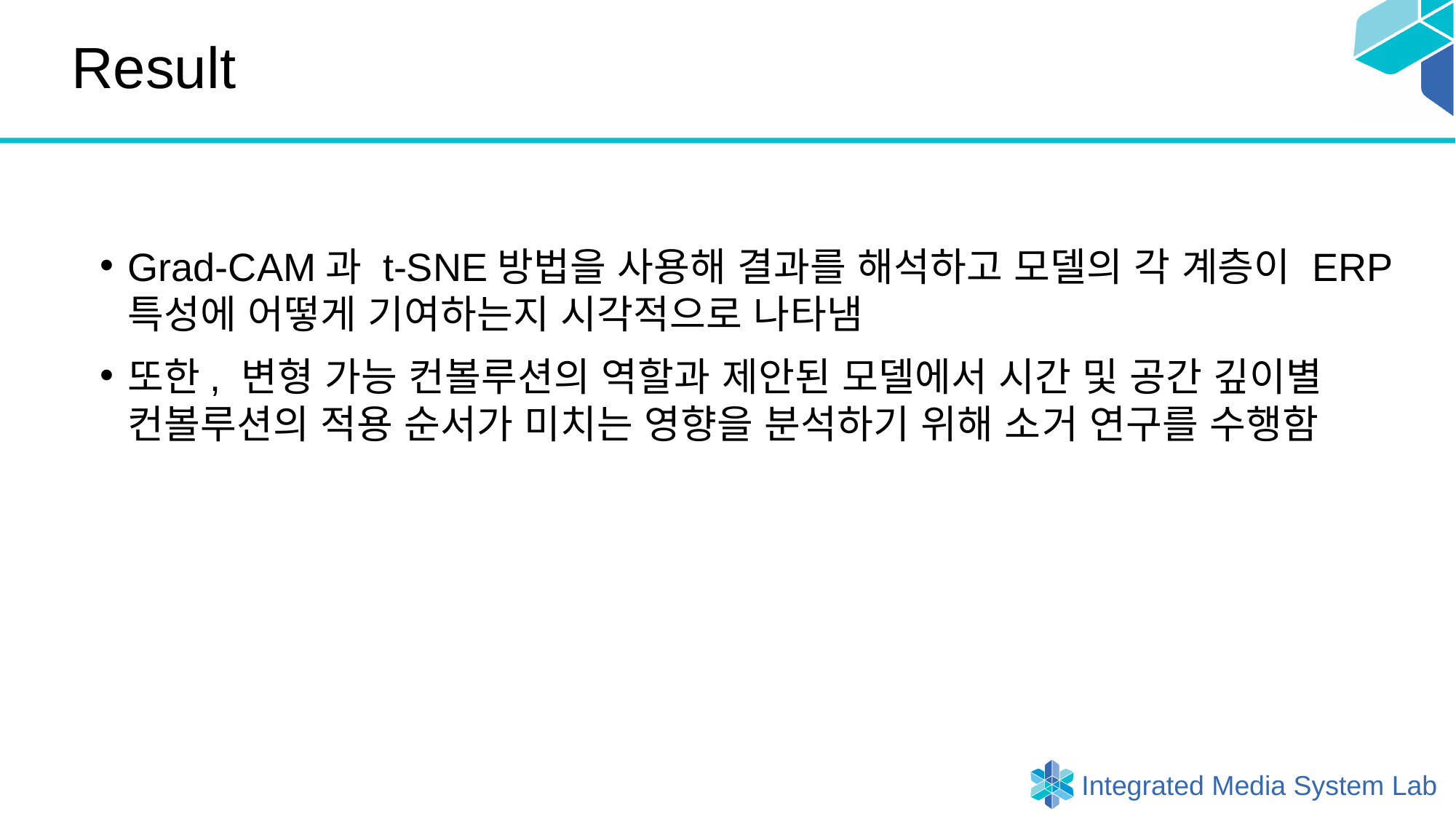

# Result
Grad-CAM과 t-SNE방법을 사용해 결과를 해석하고 모델의 각 계층이 ERP 특성에 어떻게 기여하는지 시각적으로 나타냄
또한, 변형 가능 컨볼루션의 역할과 제안된 모델에서 시간 및 공간 깊이별 컨볼루션의 적용 순서가 미치는 영향을 분석하기 위해 소거 연구를 수행함